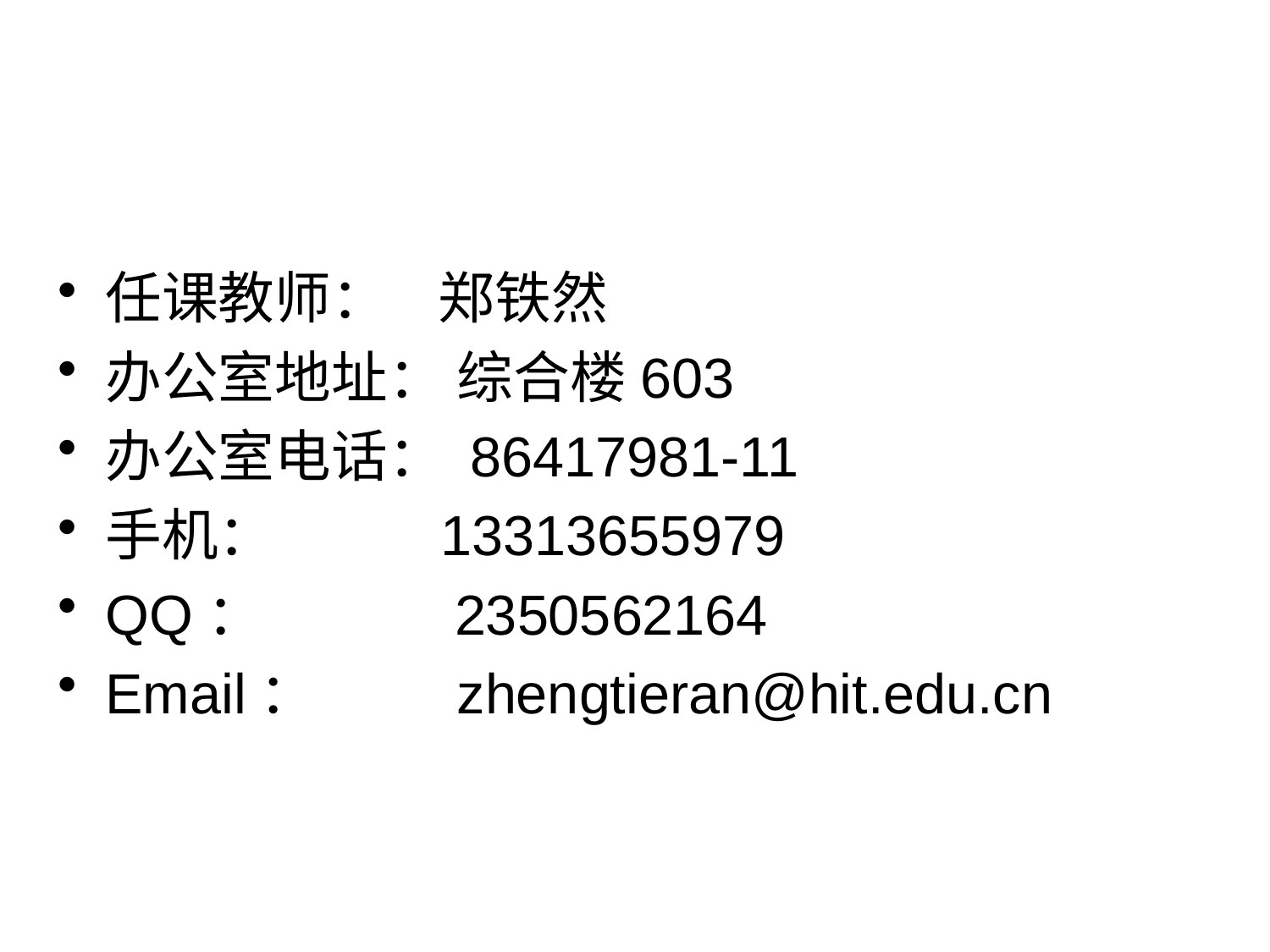

任课教师：    郑铁然
办公室地址： 综合楼603
办公室电话： 86417981-11
手机：            13313655979
QQ：              2350562164
Email：          zhengtieran@hit.edu.cn